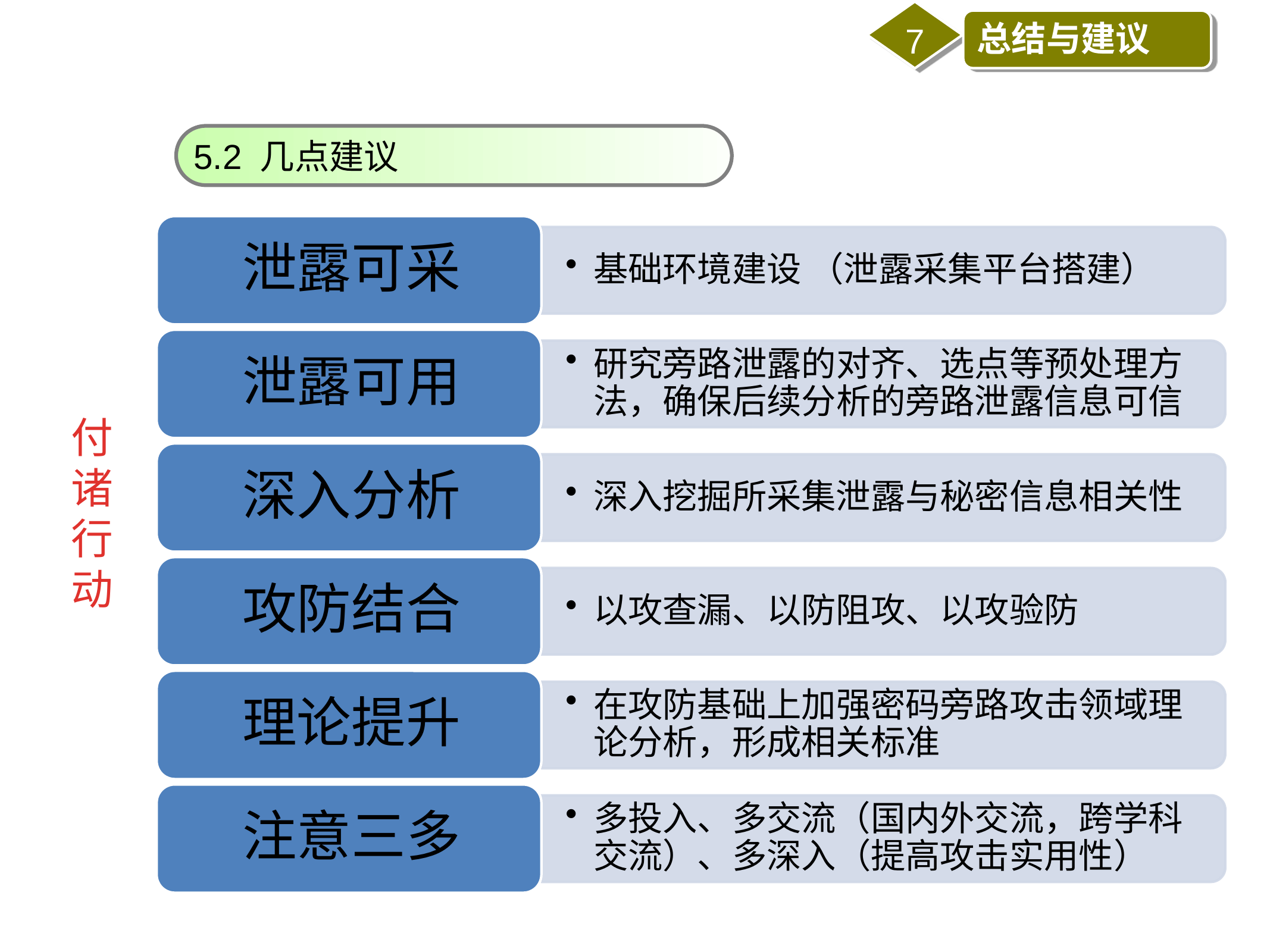

7
总结与建议
5.2 几点建议
基础环境建设 （泄露采集平台搭建）
泄露可采
研究旁路泄露的对齐、选点等预处理方法，确保后续分析的旁路泄露信息可信
泄露可用
深入挖掘所采集泄露与秘密信息相关性
深入分析
以攻查漏、以防阻攻、以攻验防
攻防结合
在攻防基础上加强密码旁路攻击领域理论分析，形成相关标准
理论提升
多投入、多交流（国内外交流，跨学科交流）、多深入（提高攻击实用性）
注意三多
付诸行动